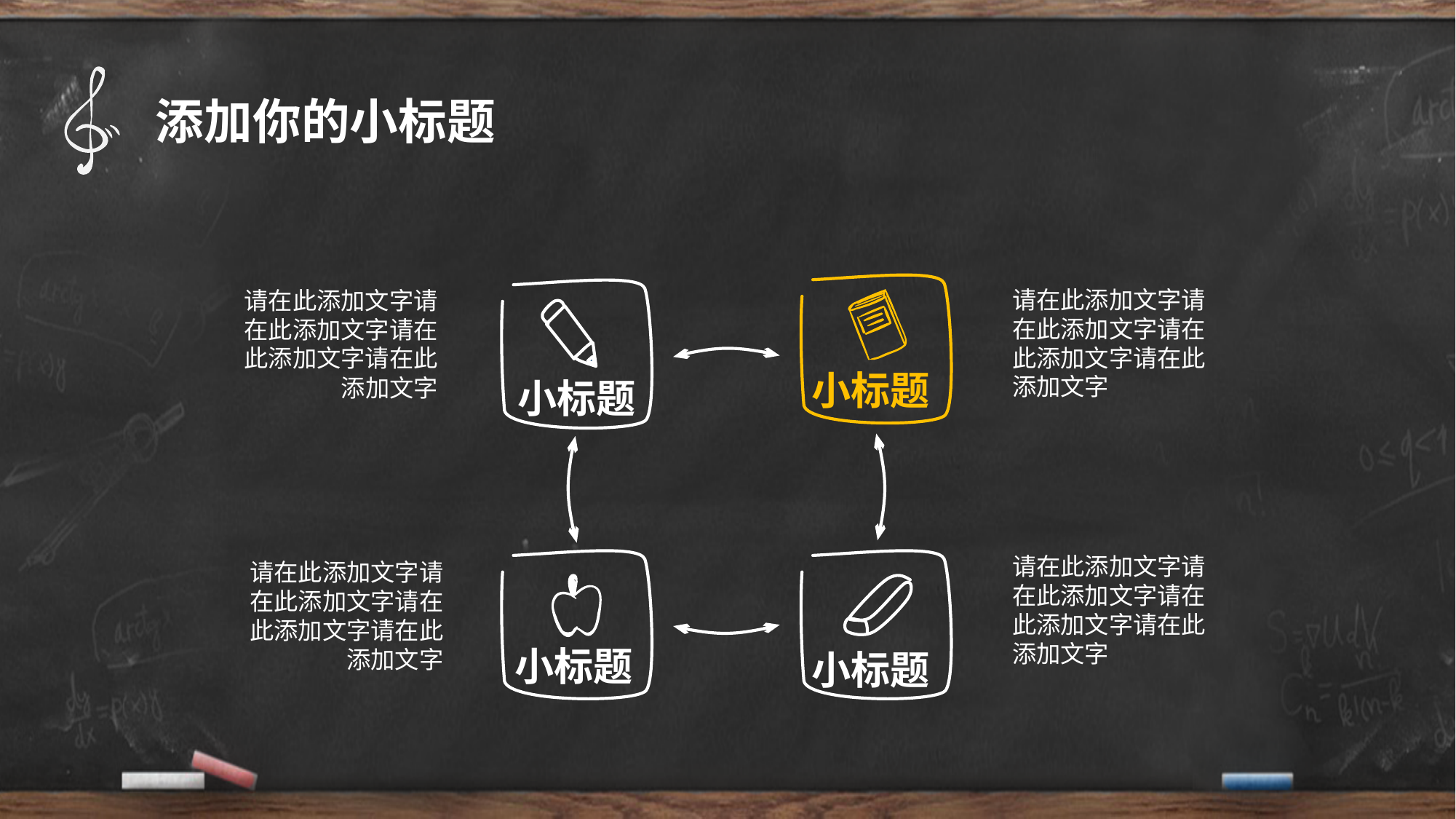

添加你的小标题

请在此添加文字请在此添加文字请在此添加文字请在此添加文字
请在此添加文字请在此添加文字请在此添加文字请在此添加文字

小标题
小标题

请在此添加文字请在此添加文字请在此添加文字请在此添加文字

请在此添加文字请在此添加文字请在此添加文字请在此添加文字

小标题
小标题